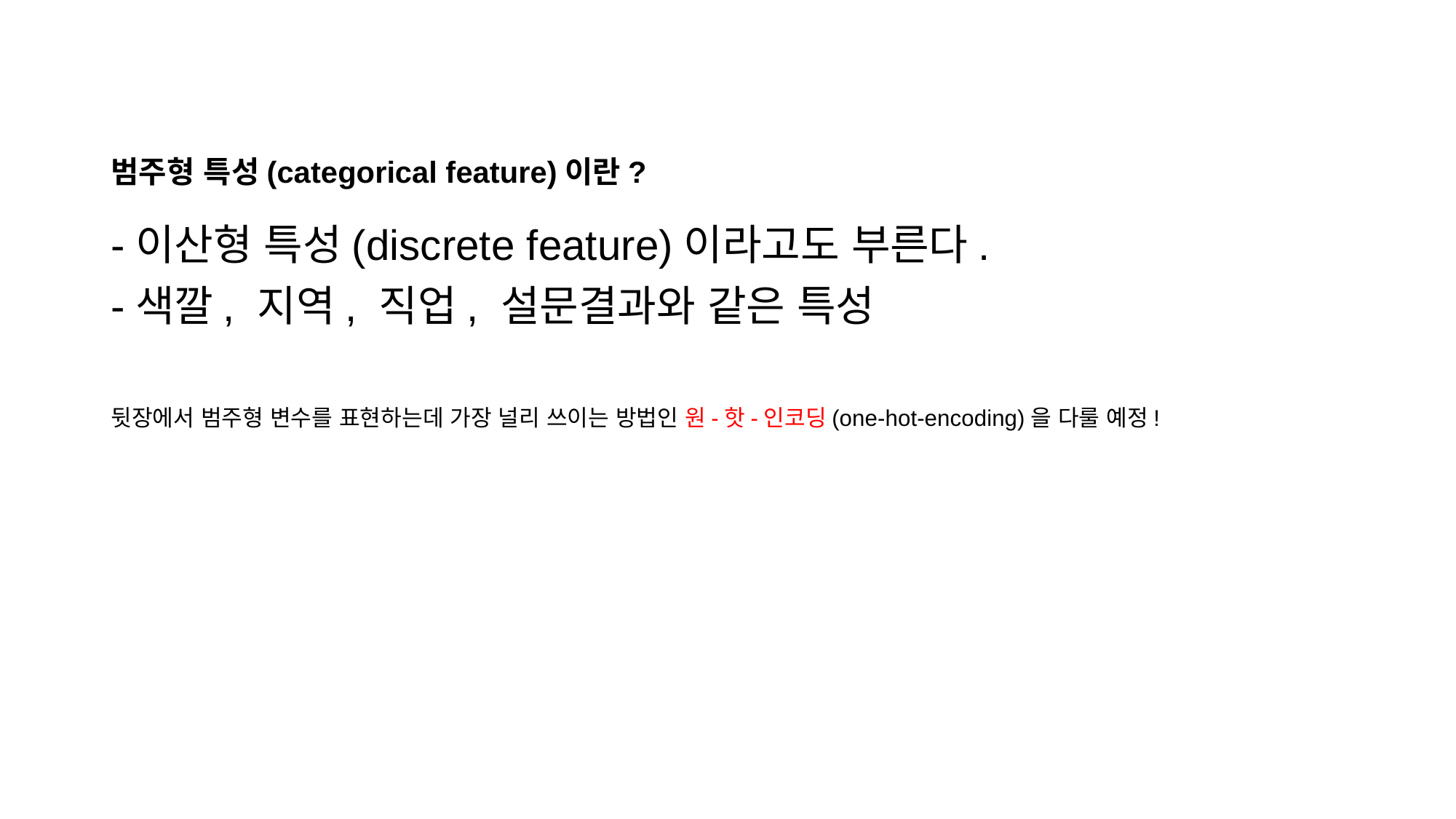

# 범주형 특성(categorical feature)이란?
-이산형 특성(discrete feature)이라고도 부른다.
-색깔, 지역, 직업, 설문결과와 같은 특성

뒷장에서 범주형 변수를 표현하는데 가장 널리 쓰이는 방법인 원-핫-인코딩(one-hot-encoding)을 다룰 예정!